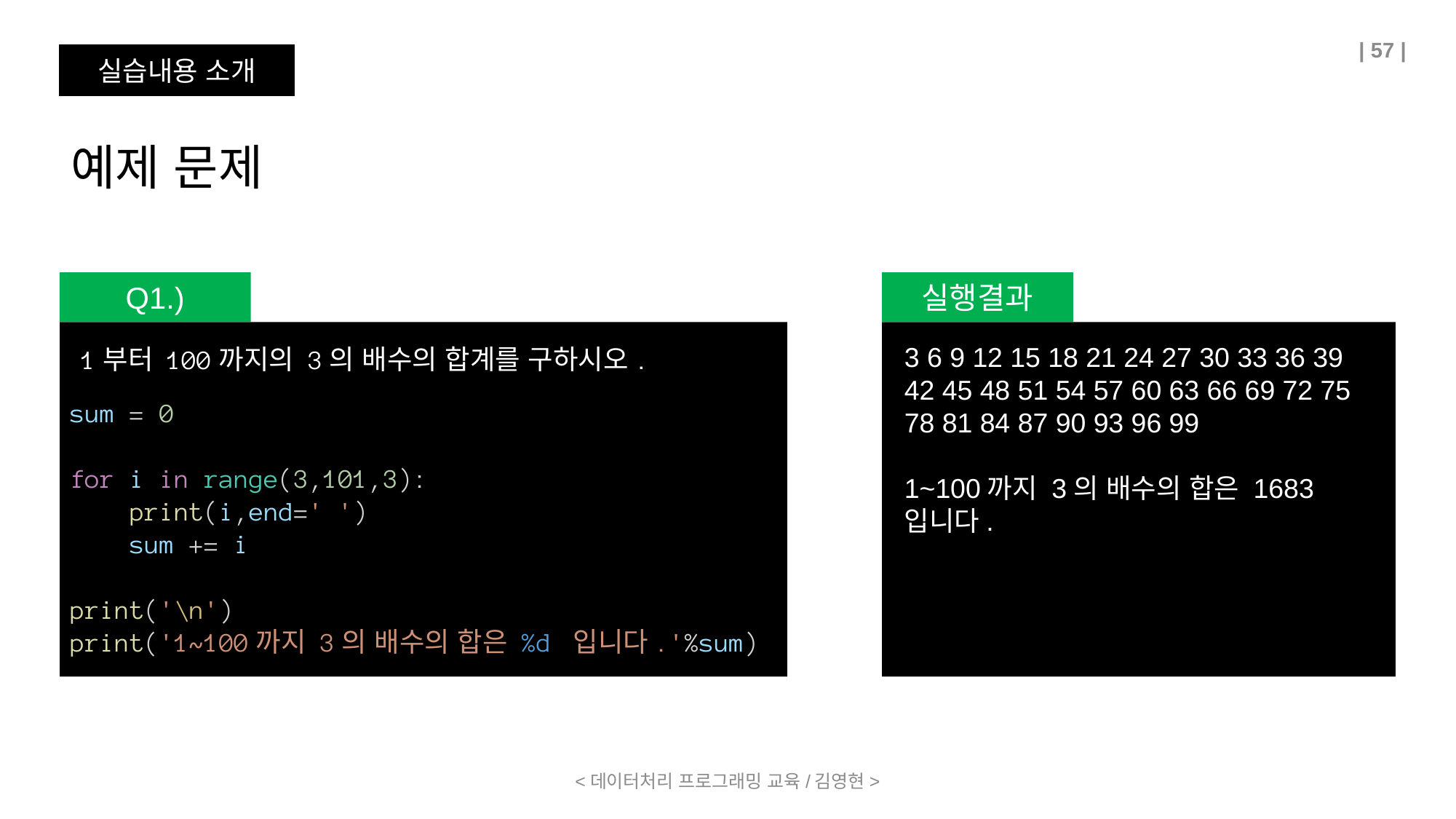

| 57 |
실습내용 소개
예제 문제
Q1.)
실행결과

3 6 9 12 15 18 21 24 27 30 33 36 39 42 45 48 51 54 57 60 63 66 69 72 75 78 81 84 87 90 93 96 99

1~100까지 3의 배수의 합은 1683 입니다.
1부터 100까지의 3의 배수의 합계를 구하시오.
sum = 0
for i in range(3,101,3):
    print(i,end=' ')
    sum += i
print('\n')
print('1~100까지 3의 배수의 합은 %d 입니다.'%sum)
<데이터처리 프로그래밍 교육/김영현>